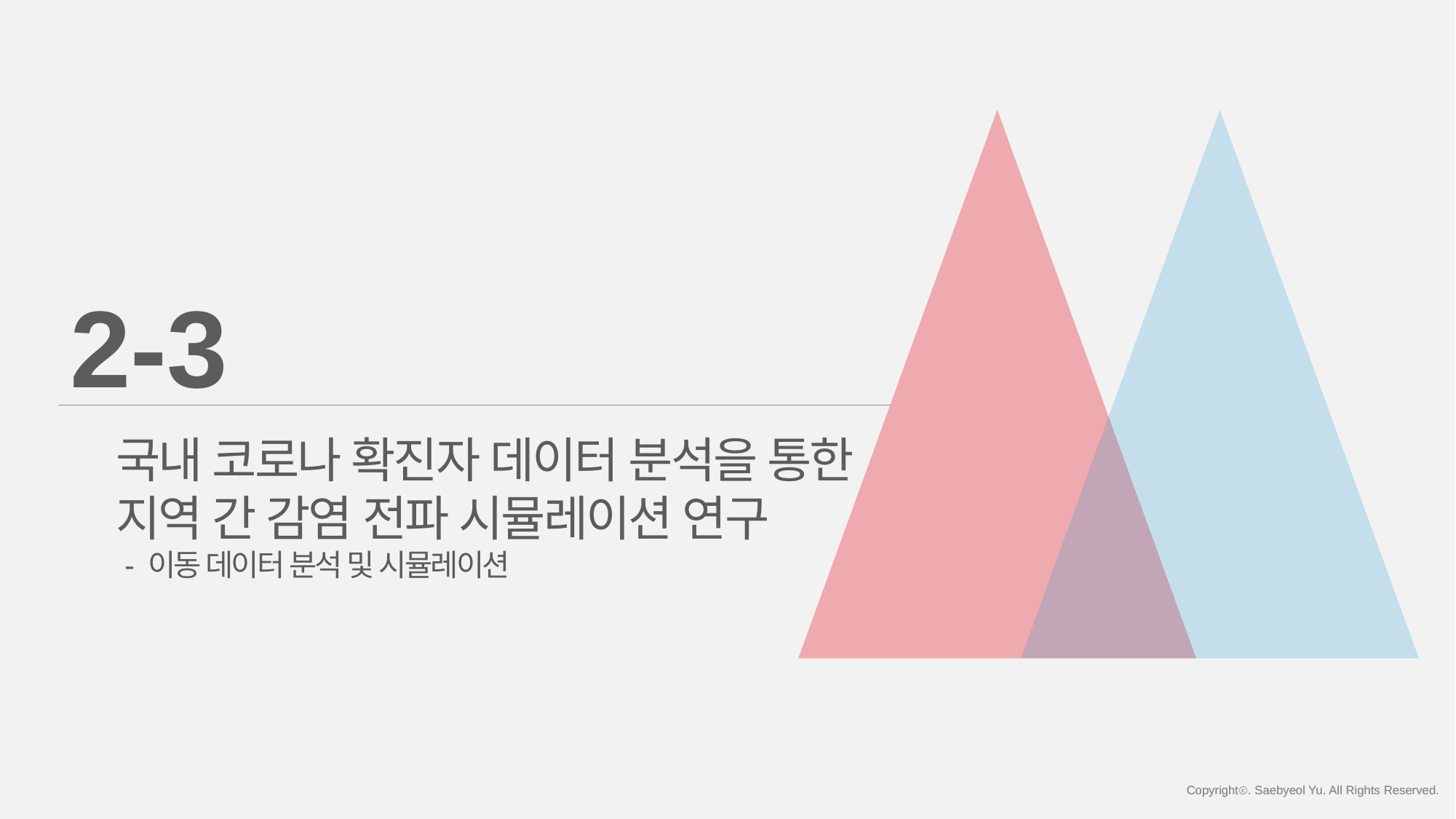

2-3
국내 코로나 확진자 데이터 분석을 통한
지역 간 감염 전파 시뮬레이션 연구
 - 이동 데이터 분석 및 시뮬레이션
Copyrightⓒ. Saebyeol Yu. All Rights Reserved.